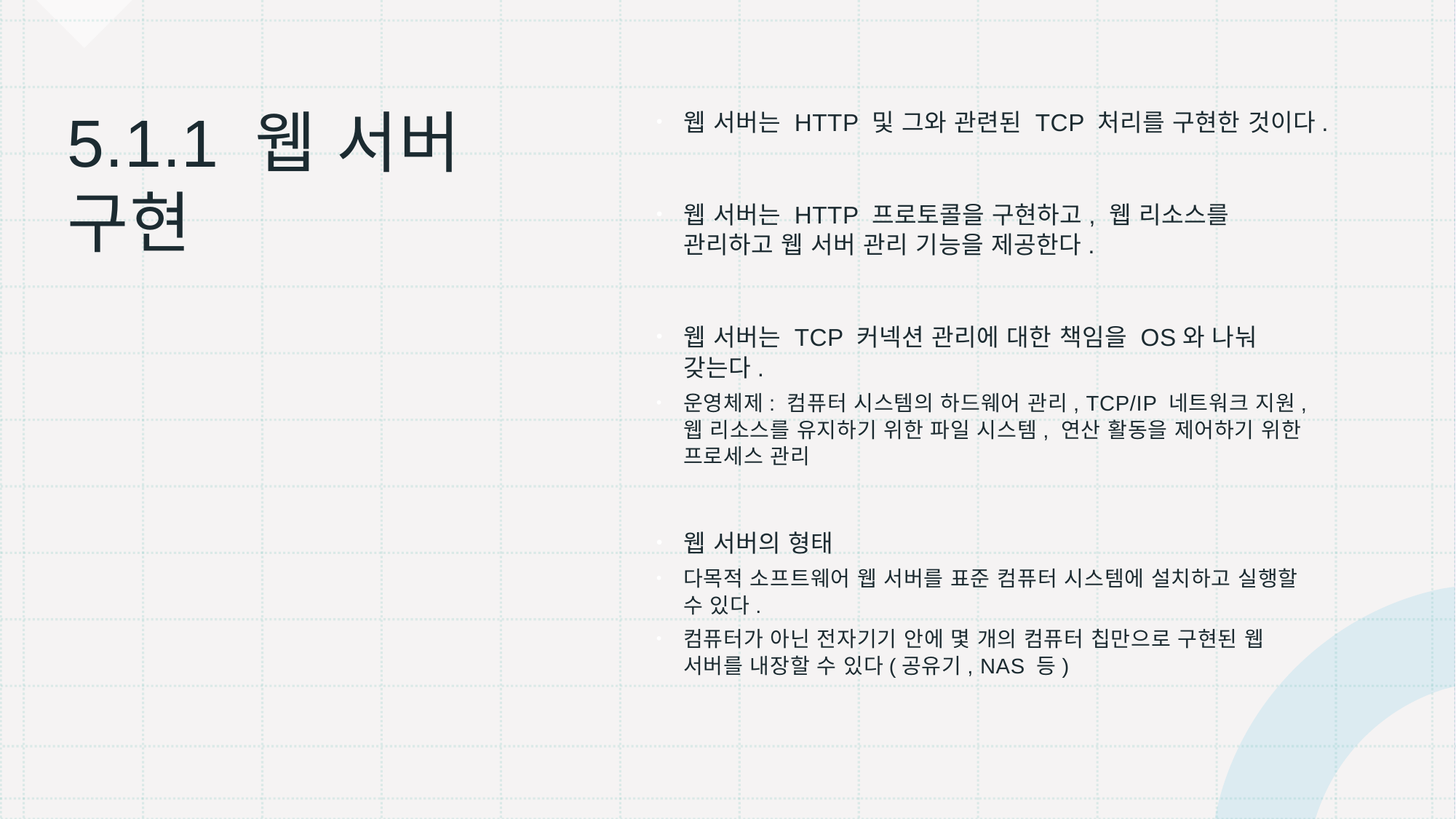

# 5.1.1 웹 서버 구현
웹 서버는 HTTP 및 그와 관련된 TCP 처리를 구현한 것이다.

웹 서버는 HTTP 프로토콜을 구현하고, 웹 리소스를 관리하고 웹 서버 관리 기능을 제공한다.

웹 서버는 TCP 커넥션 관리에 대한 책임을 OS와 나눠 갖는다.
운영체제: 컴퓨터 시스템의 하드웨어 관리, TCP/IP 네트워크 지원, 웹 리소스를 유지하기 위한 파일 시스템, 연산 활동을 제어하기 위한 프로세스 관리

웹 서버의 형태
다목적 소프트웨어 웹 서버를 표준 컴퓨터 시스템에 설치하고 실행할 수 있다.
컴퓨터가 아닌 전자기기 안에 몇 개의 컴퓨터 칩만으로 구현된 웹 서버를 내장할 수 있다(공유기, NAS 등)